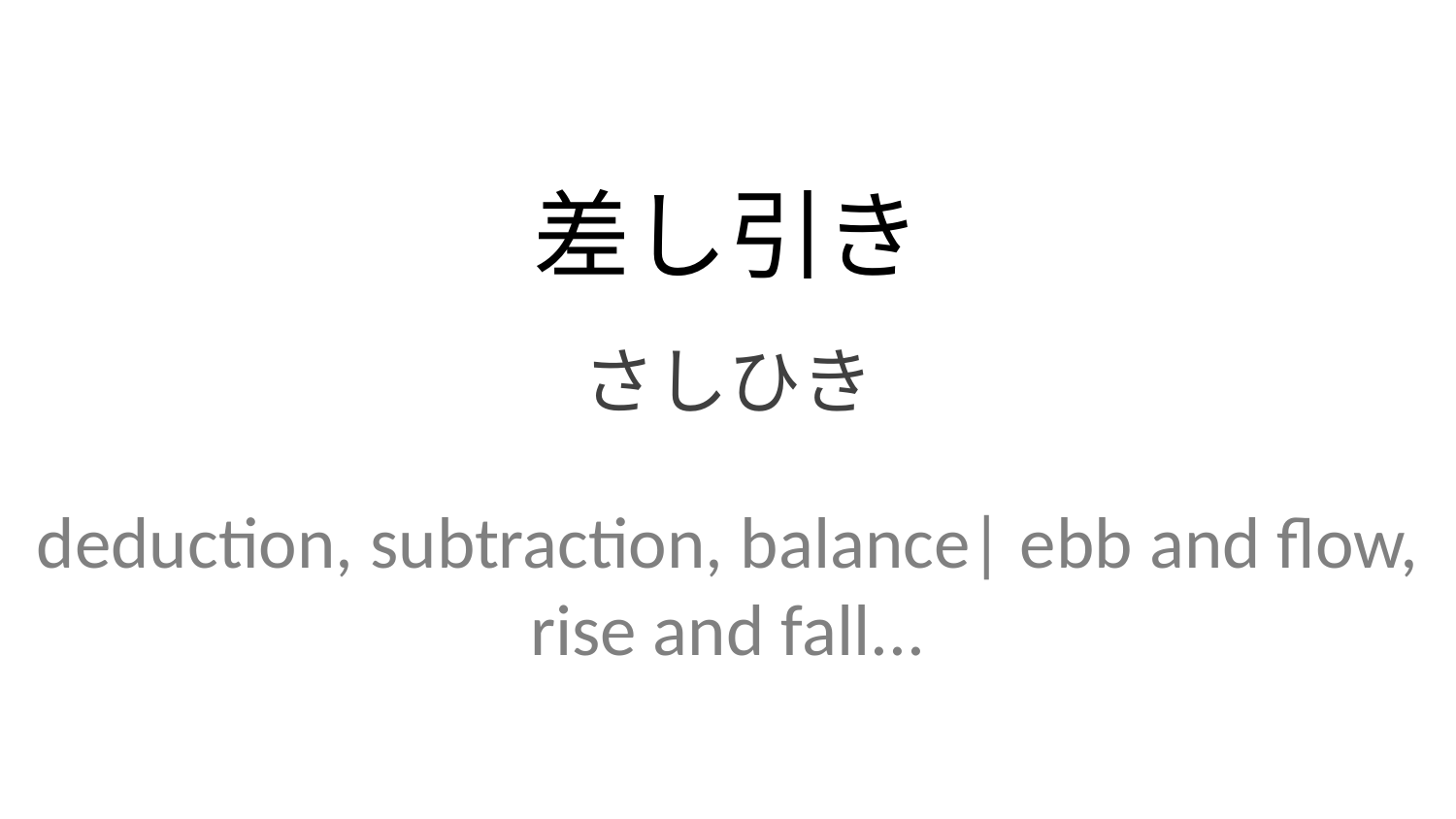

差し引き

さしひき
deduction, subtraction, balance| ebb and flow, rise and fall...